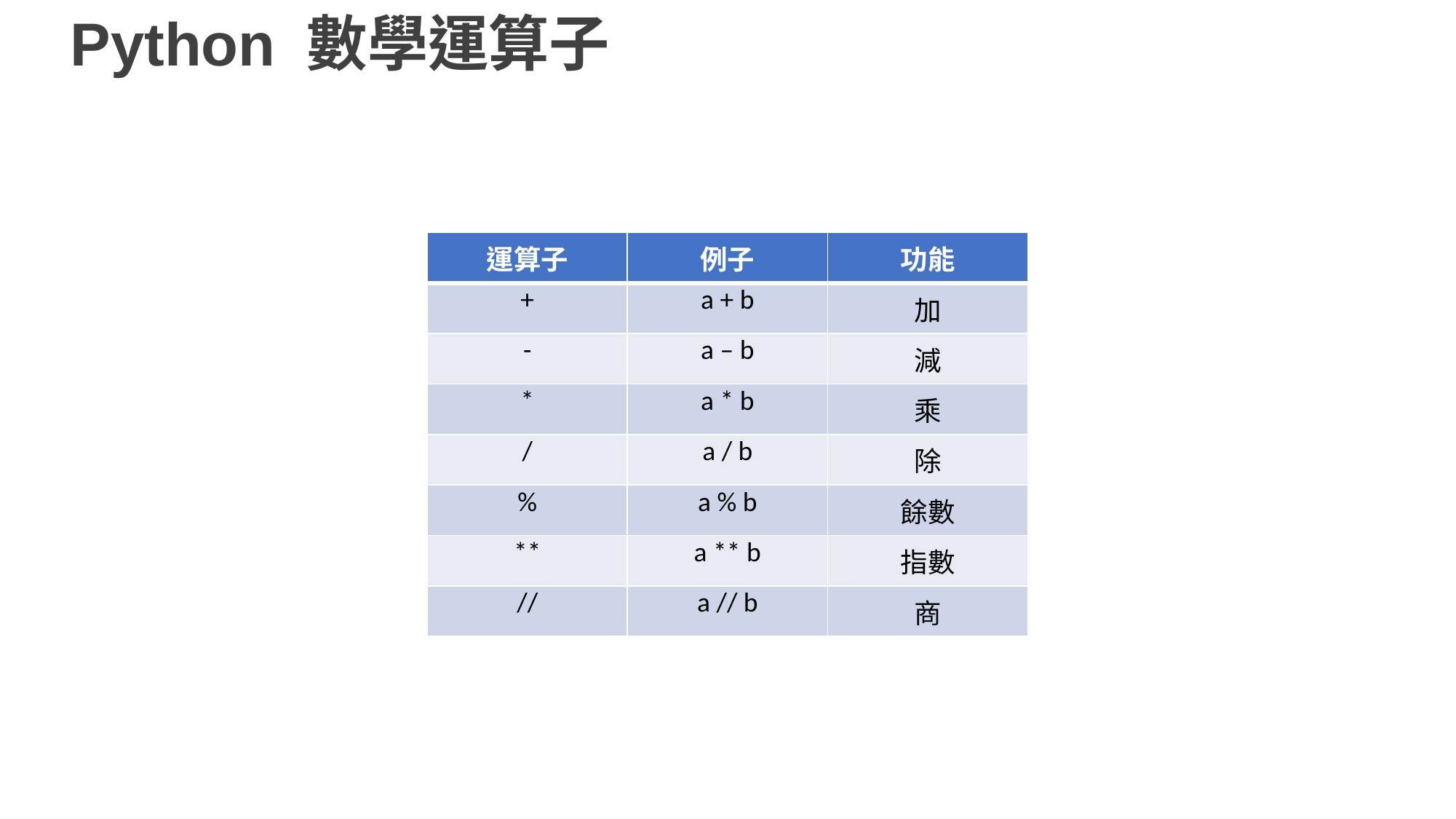

Python 數學運算子
| 運算子 | 例子 | 功能 |
| --- | --- | --- |
| + | a + b | 加 |
| - | a – b | 減 |
| \* | a \* b | 乘 |
| / | a / b | 除 |
| % | a % b | 餘數 |
| \*\* | a \*\* b | 指數 |
| // | a // b | 商 |